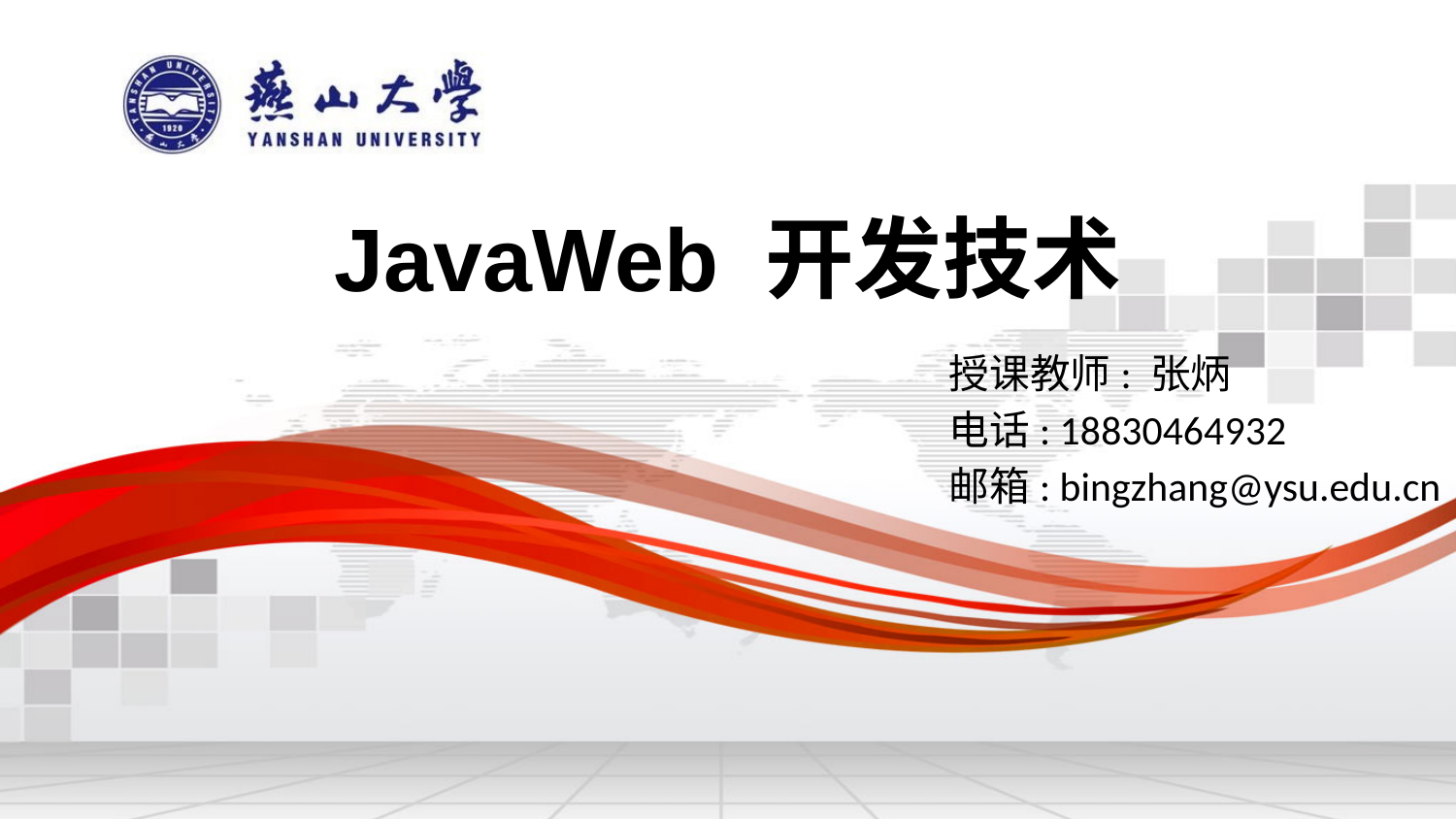

# JavaWeb 开发技术
授课教师: 张炳
电话: 18830464932
邮箱: bingzhang@ysu.edu.cn